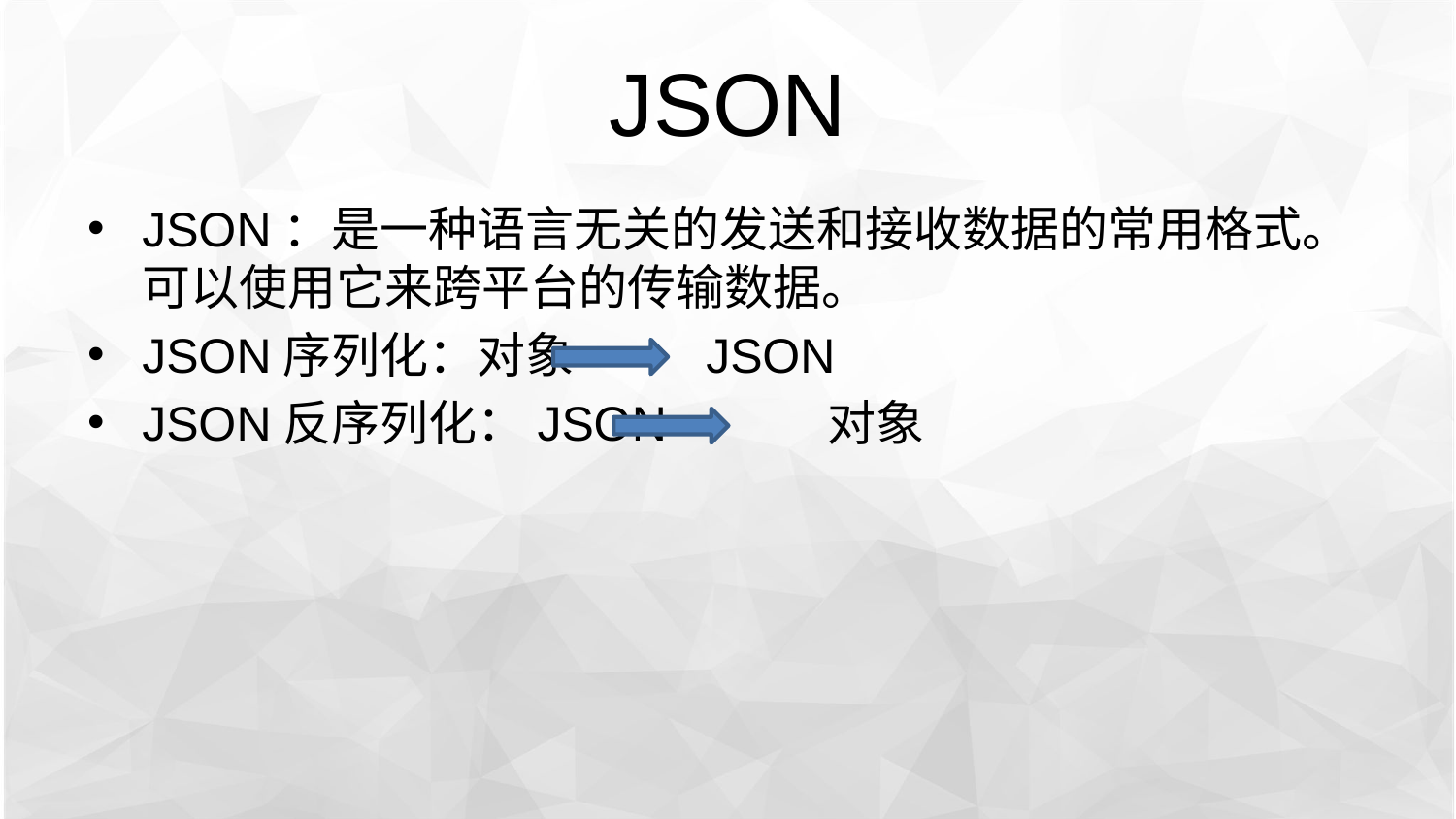

# JSON
JSON：是一种语言无关的发送和接收数据的常用格式。可以使用它来跨平台的传输数据。
JSON序列化：对象           JSON
JSON反序列化：JSON           对象